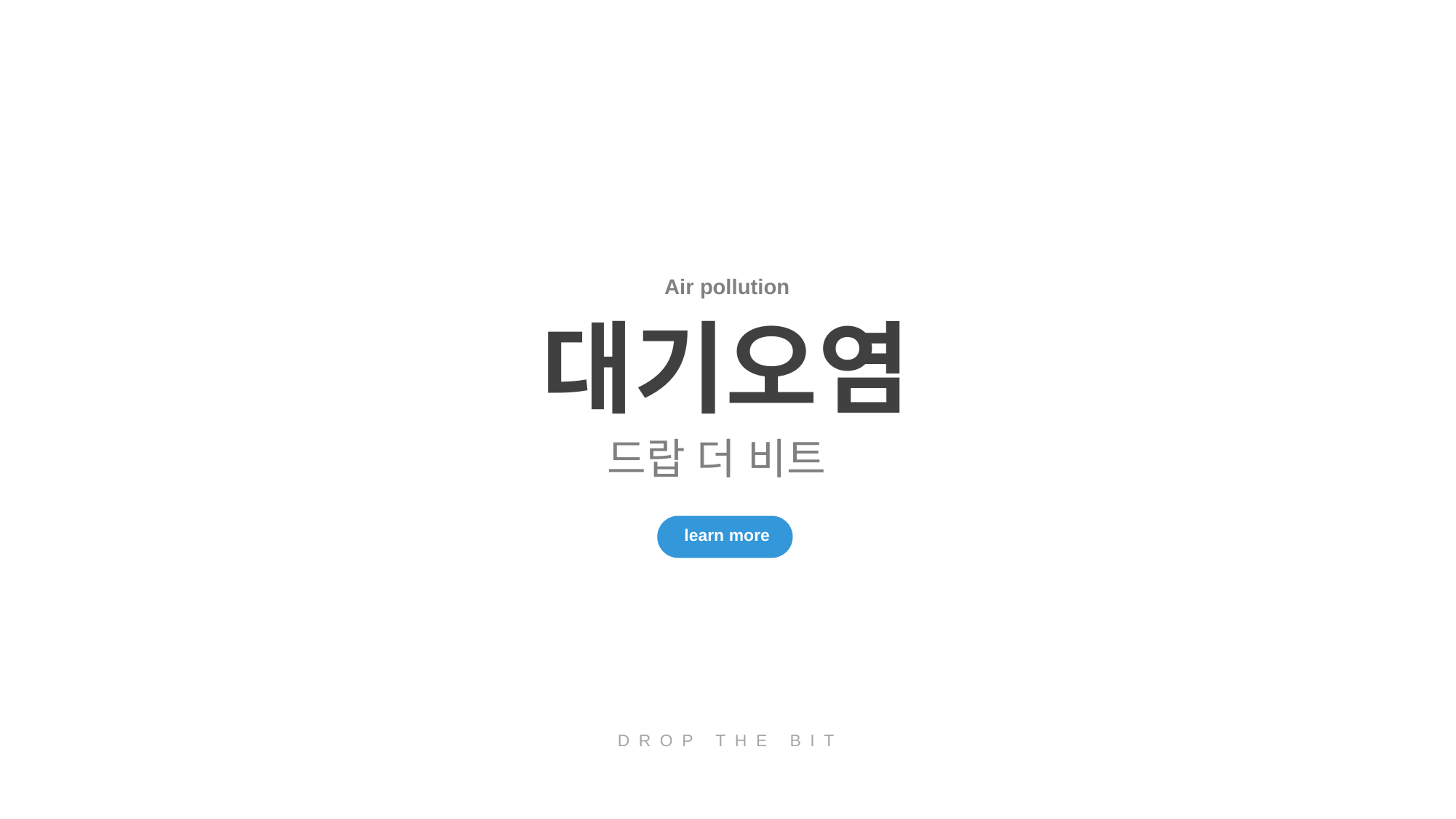

Air pollution
대기오염
드랍 더 비트

learn more
DROP THE BIT